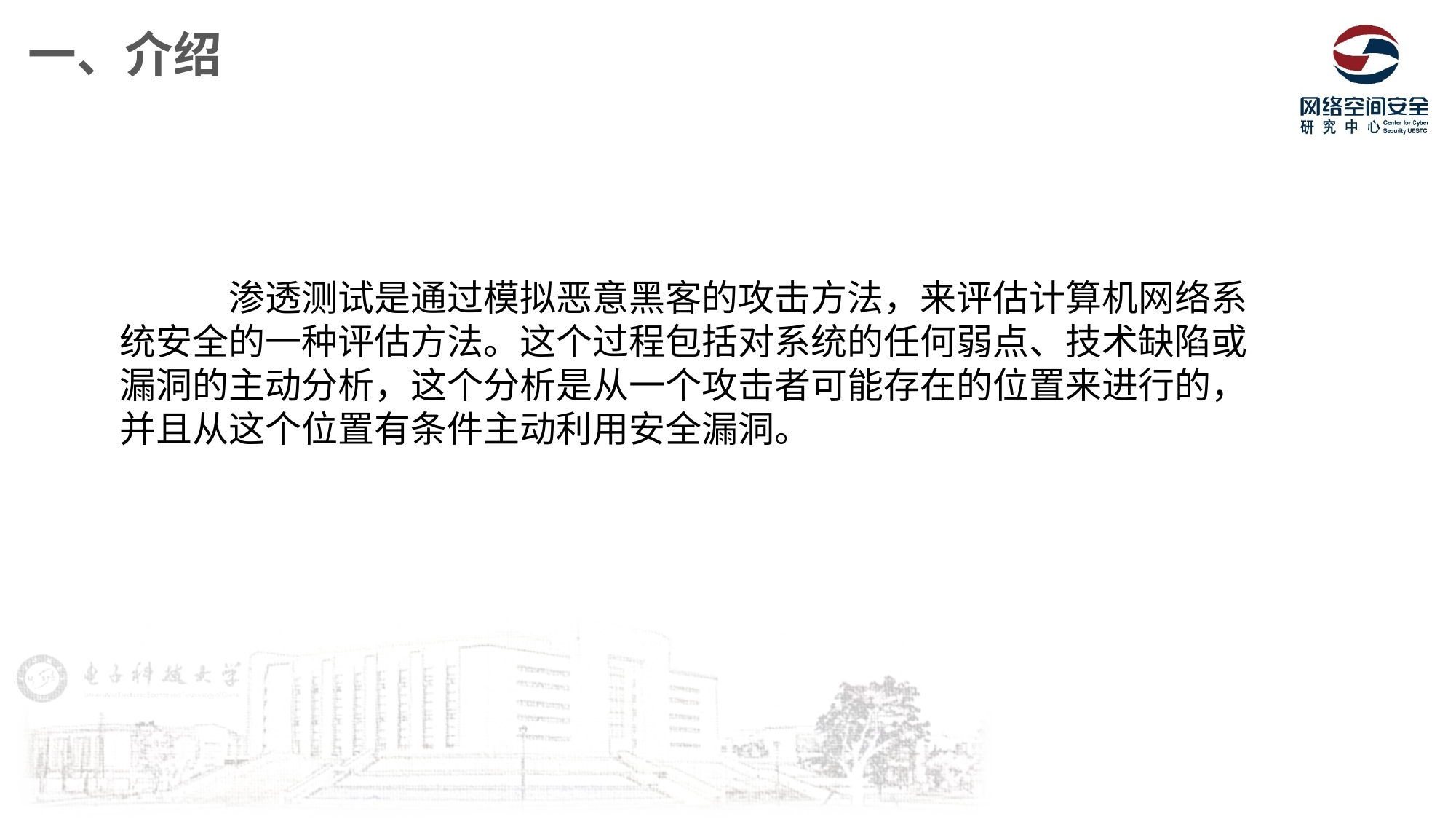

一、介绍
	渗透测试是通过模拟恶意黑客的攻击方法，来评估计算机网络系统安全的一种评估方法。这个过程包括对系统的任何弱点、技术缺陷或漏洞的主动分析，这个分析是从一个攻击者可能存在的位置来进行的，并且从这个位置有条件主动利用安全漏洞。